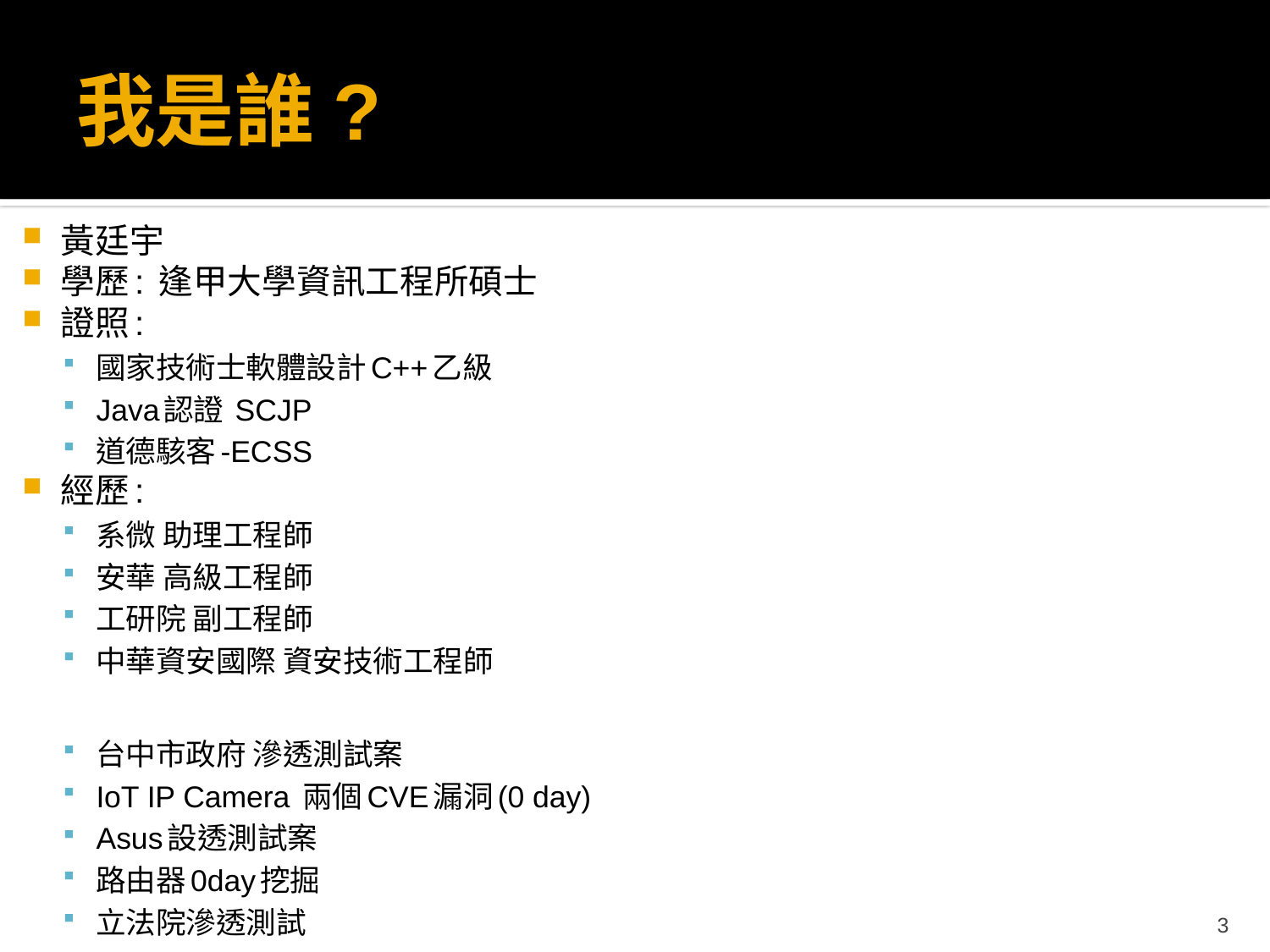

# 我是誰?
黃廷宇
學歷: 逢甲大學資訊工程所碩士
證照:
國家技術士軟體設計C++乙級
Java認證 SCJP
道德駭客-ECSS
經歷:
系微 助理工程師
安華 高級工程師
工研院 副工程師
中華資安國際 資安技術工程師

台中市政府 滲透測試案
IoT IP Camera 兩個CVE漏洞(0 day)
Asus設透測試案
路由器0day挖掘
立法院滲透測試
3